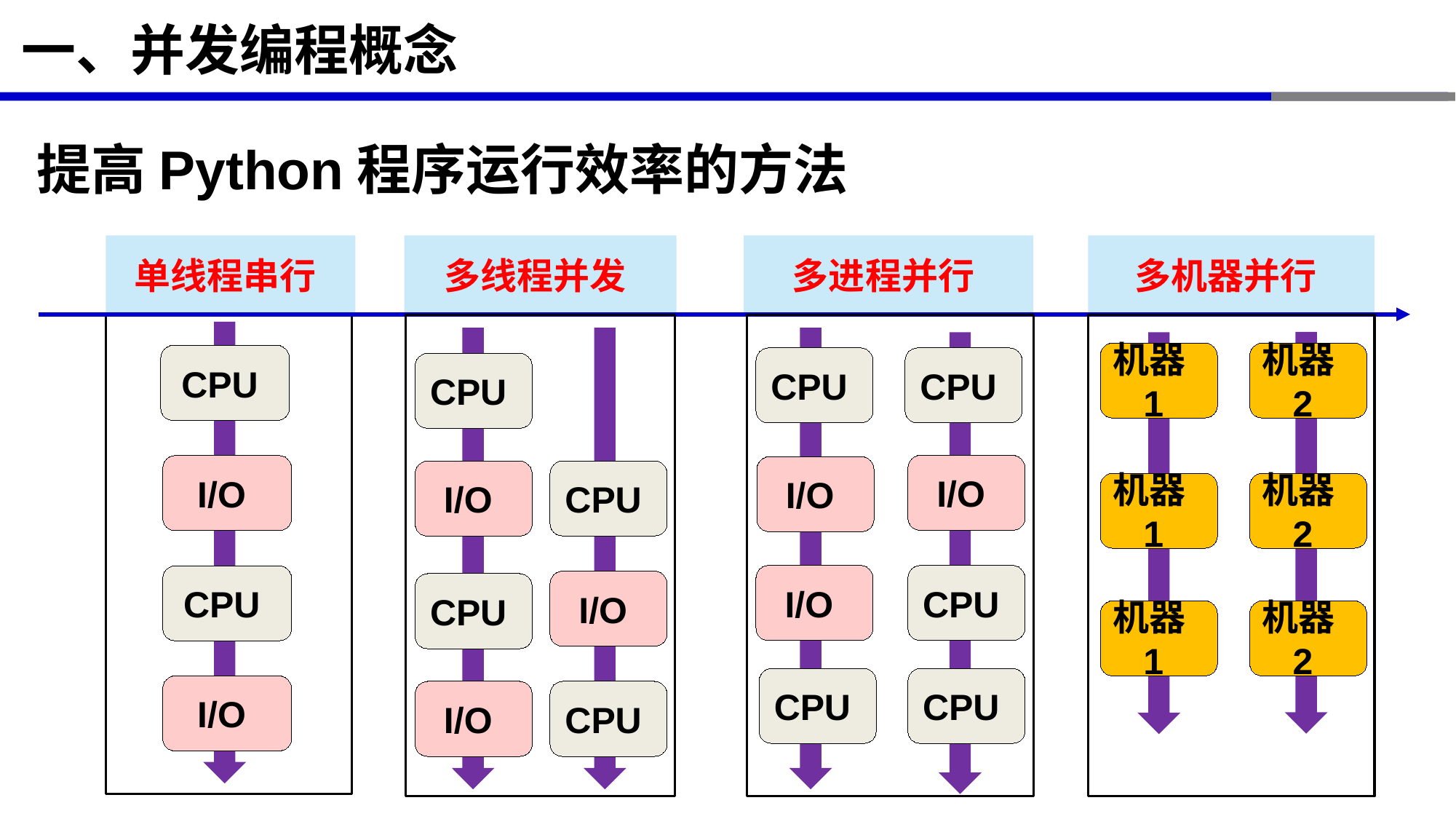

# 一、并发编程概念
提高Python程序运行效率的方法
单线程串行
多线程并发
多进程并行
多机器并行

机器1
机器2
CPU
CPU
CPU
CPU
I/O
I/O
I/O
CPU
I/O
机器1
机器2
I/O
CPU
CPU
I/O
CPU
机器1
机器2
CPU
CPU
I/O
CPU
I/O